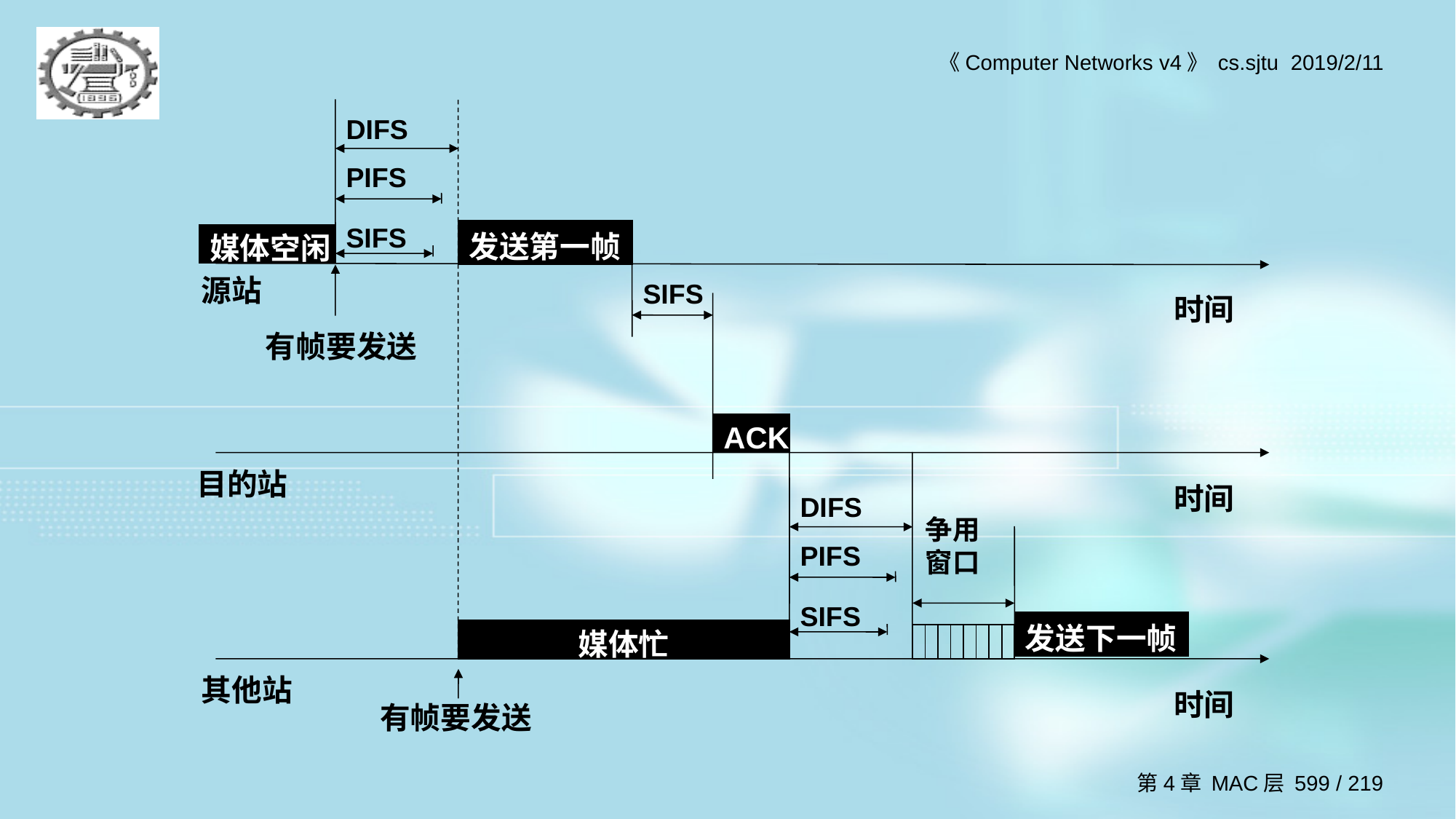

DIFS

PIFS

SIFS
发送第一帧
媒体空闲

源站

SIFS
时间

有帧要发送

ACK
目的站

时间

DIFS
争用
窗口
PIFS

SIFS

发送下一帧
媒体忙

其他站

时间
有帧要发送